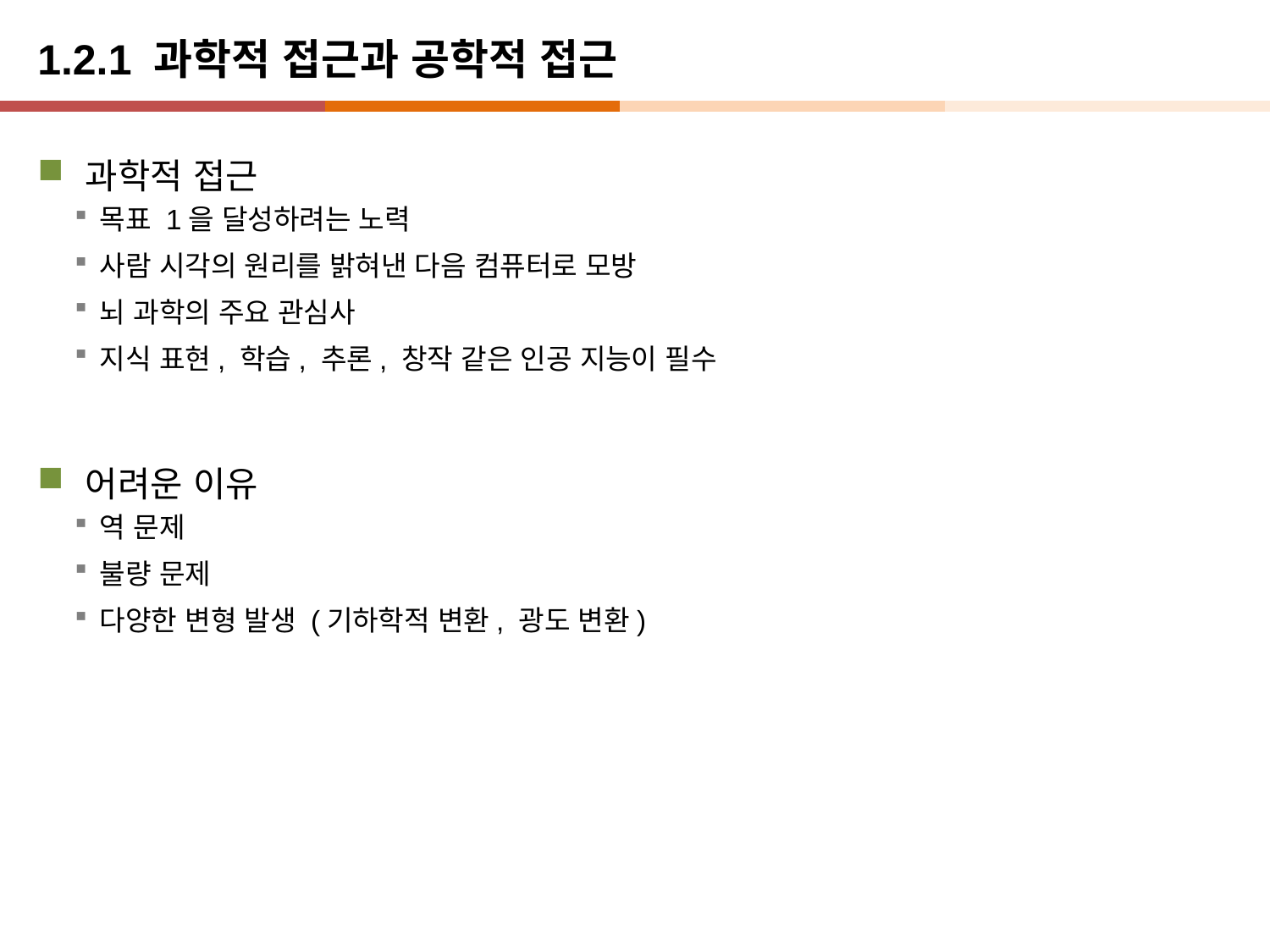

# 1.2.1 과학적 접근과 공학적 접근
과학적 접근
목표 1을 달성하려는 노력
사람 시각의 원리를 밝혀낸 다음 컴퓨터로 모방
뇌 과학의 주요 관심사
지식 표현, 학습, 추론, 창작 같은 인공 지능이 필수

어려운 이유
역 문제
불량 문제
다양한 변형 발생 (기하학적 변환, 광도 변환)